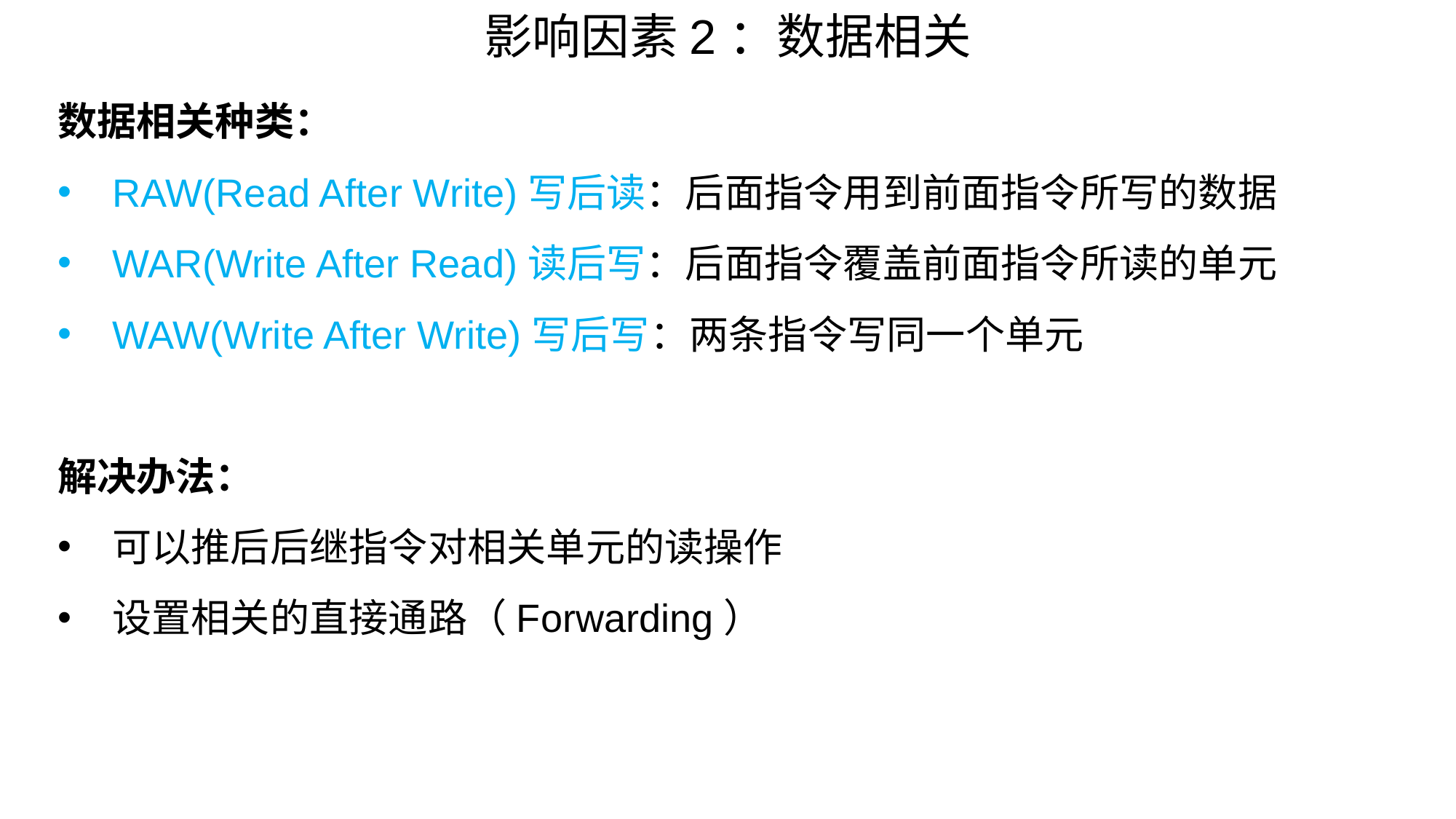

影响因素2：数据相关
数据相关种类：
RAW(Read After Write)写后读：后面指令用到前面指令所写的数据
WAR(Write After Read)读后写：后面指令覆盖前面指令所读的单元
WAW(Write After Write)写后写：两条指令写同一个单元

解决办法：
可以推后后继指令对相关单元的读操作
设置相关的直接通路（Forwarding）